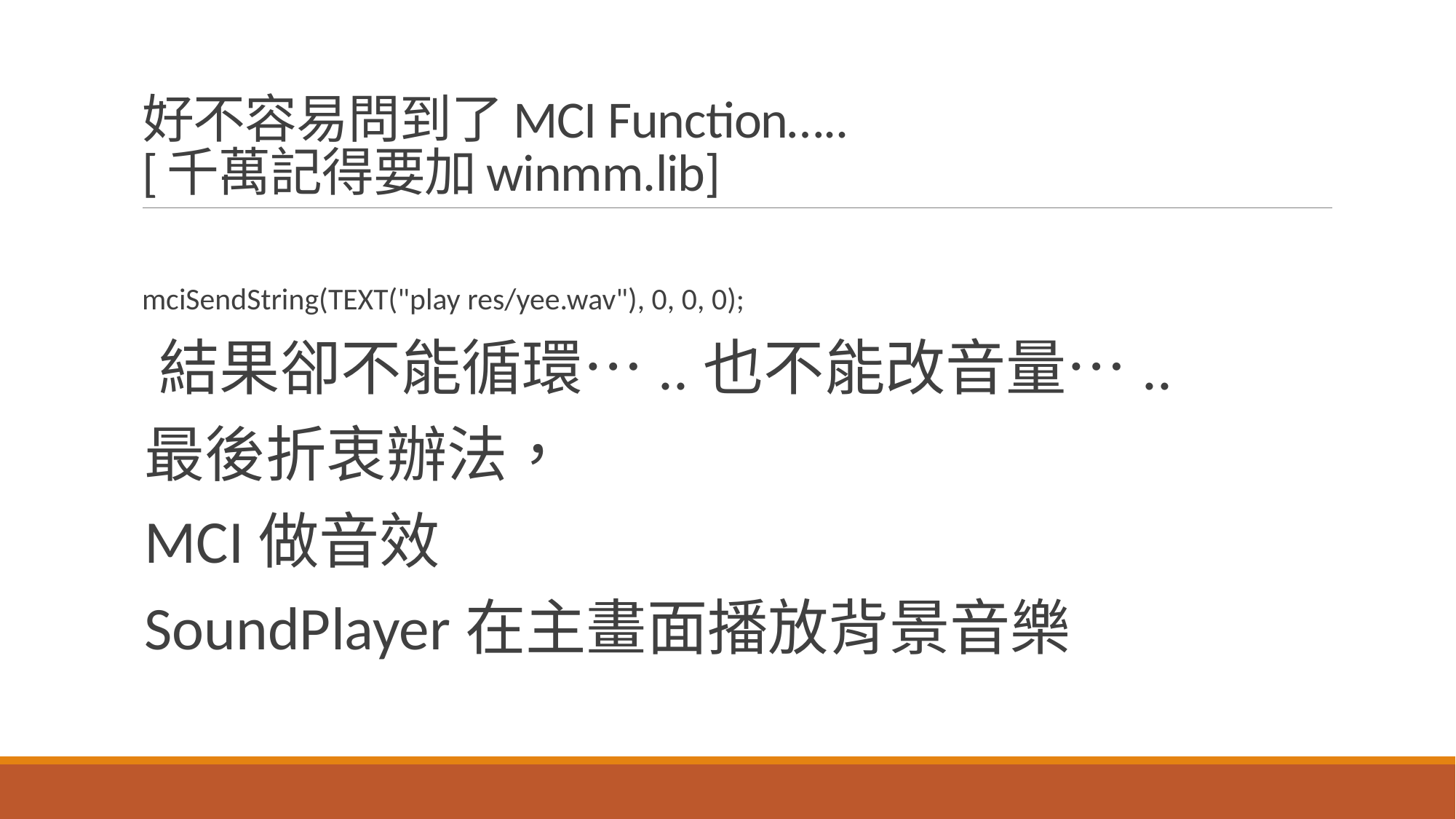

# 好不容易問到了MCI Function….. [千萬記得要加winmm.lib]

mciSendString(TEXT("play res/yee.wav"), 0, 0, 0);
 結果卻不能循環…..也不能改音量…..
最後折衷辦法，
MCI做音效
SoundPlayer在主畫面播放背景音樂